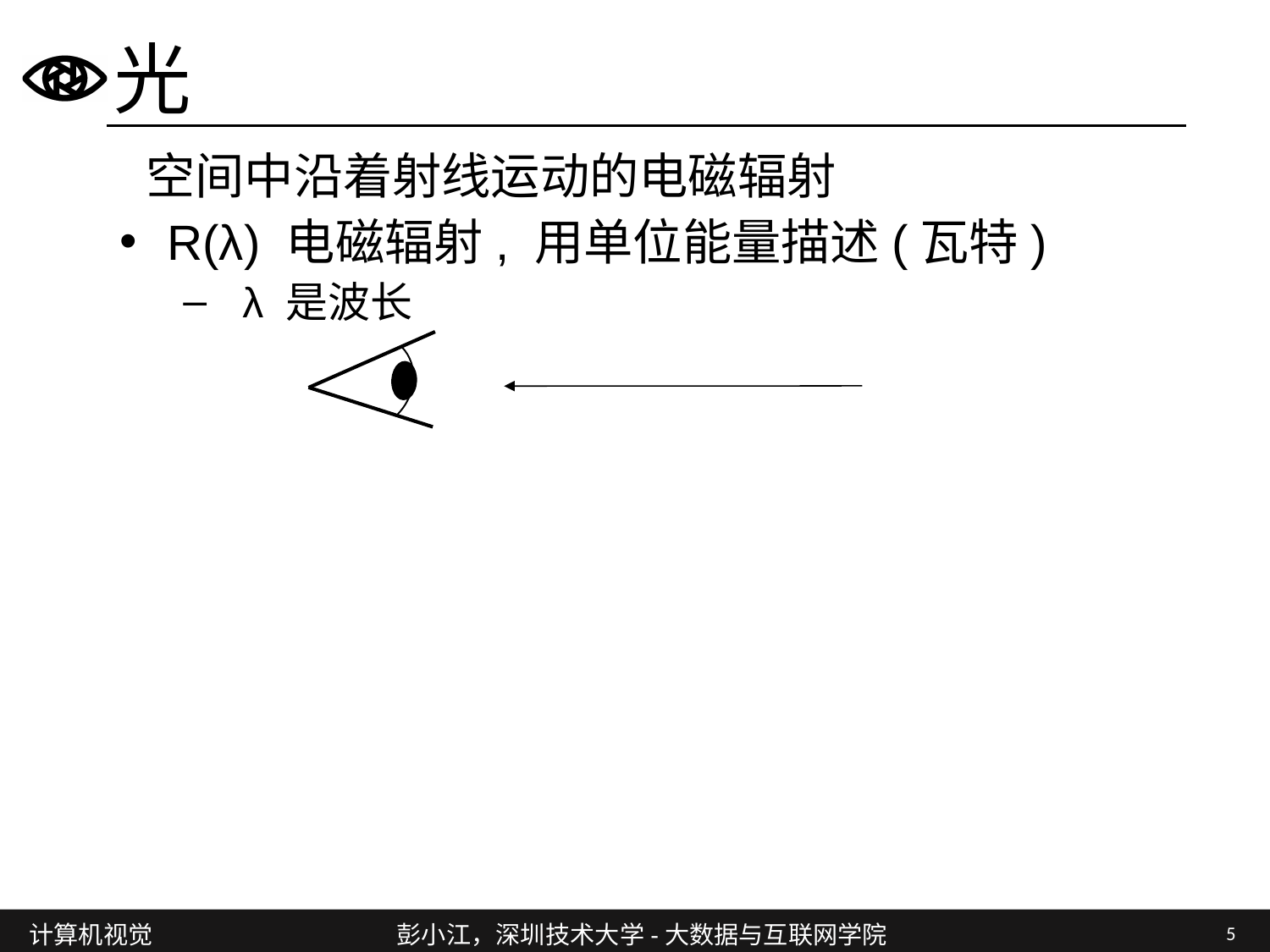

# 光
空间中沿着射线运动的电磁辐射
R(λ) 电磁辐射, 用单位能量描述(瓦特)
 λ 是波长

5